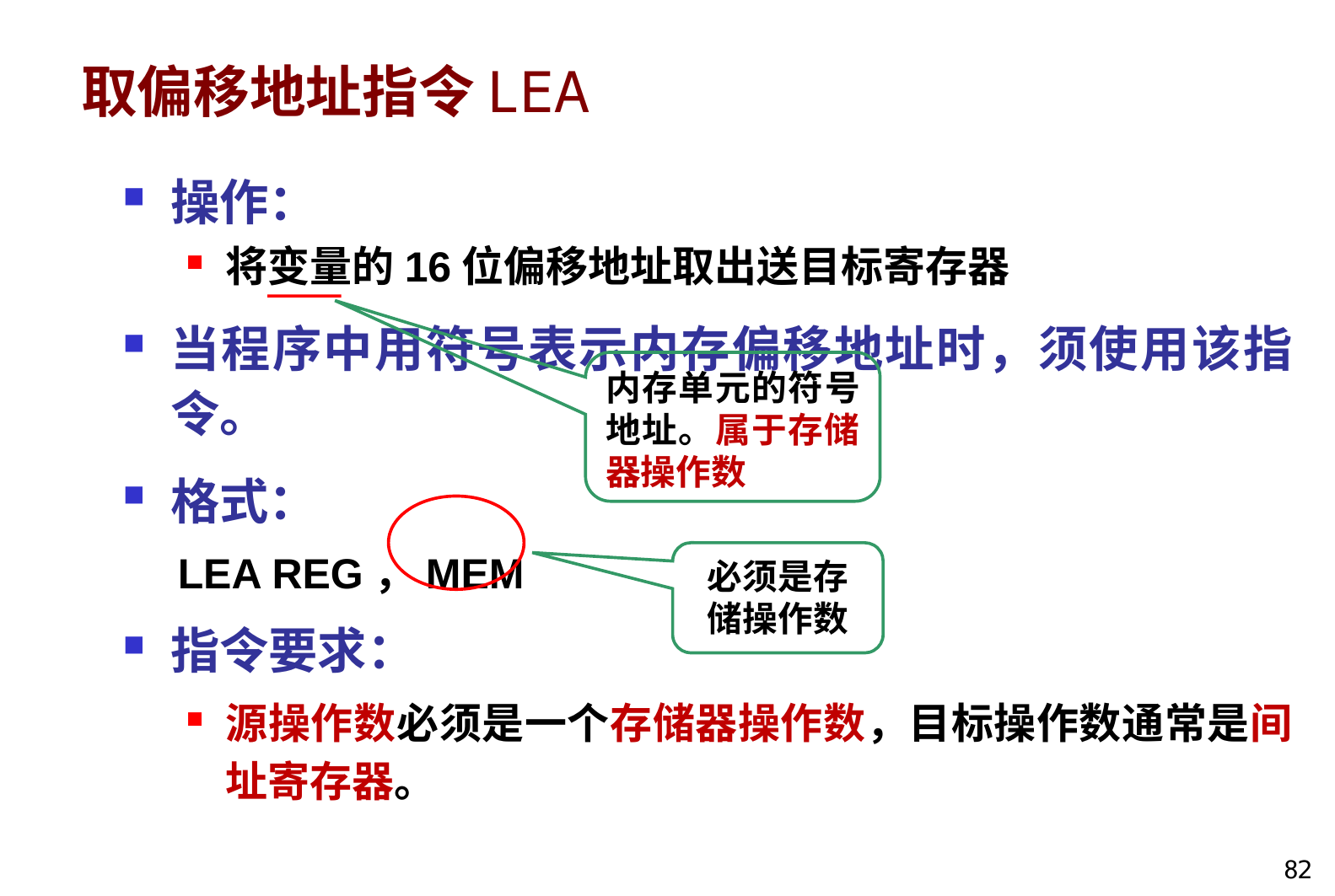

# 取偏移地址指令LEA
操作：
将变量的16位偏移地址取出送目标寄存器
当程序中用符号表示内存偏移地址时，须使用该指令。
格式：
    LEA REG，MEM
指令要求：
源操作数必须是一个存储器操作数，目标操作数通常是间址寄存器。

内存单元的符号地址。属于存储器操作数

必须是存储操作数
82